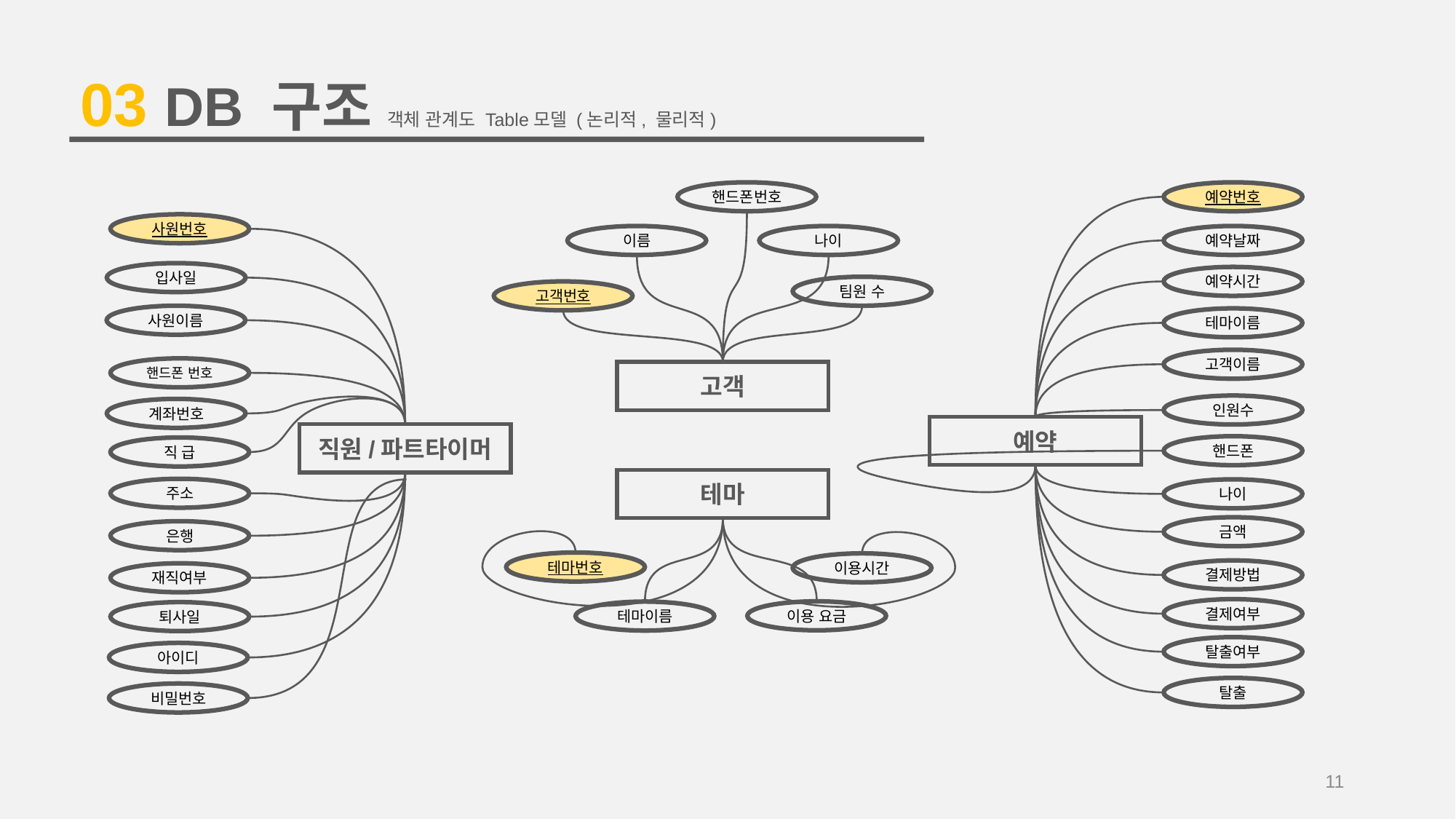

03 DB 구조 객체 관계도 Table모델 (논리적, 물리적)

핸드폰번호
이름
나이
팀원 수
고객번호
고객
예약번호
예약날짜
예약시간
테마이름
고객이름
인원수
예약
핸드폰
나이
금액
결제방법
결제여부
탈출여부
탈출
사원번호
입사일
사원이름
핸드폰 번호
계좌번호
직원/파트타이머
직 급
주소
은행
재직여부
퇴사일
아이디
비밀번호
테마
테마번호
이용시간
이용 요금
테마이름
11